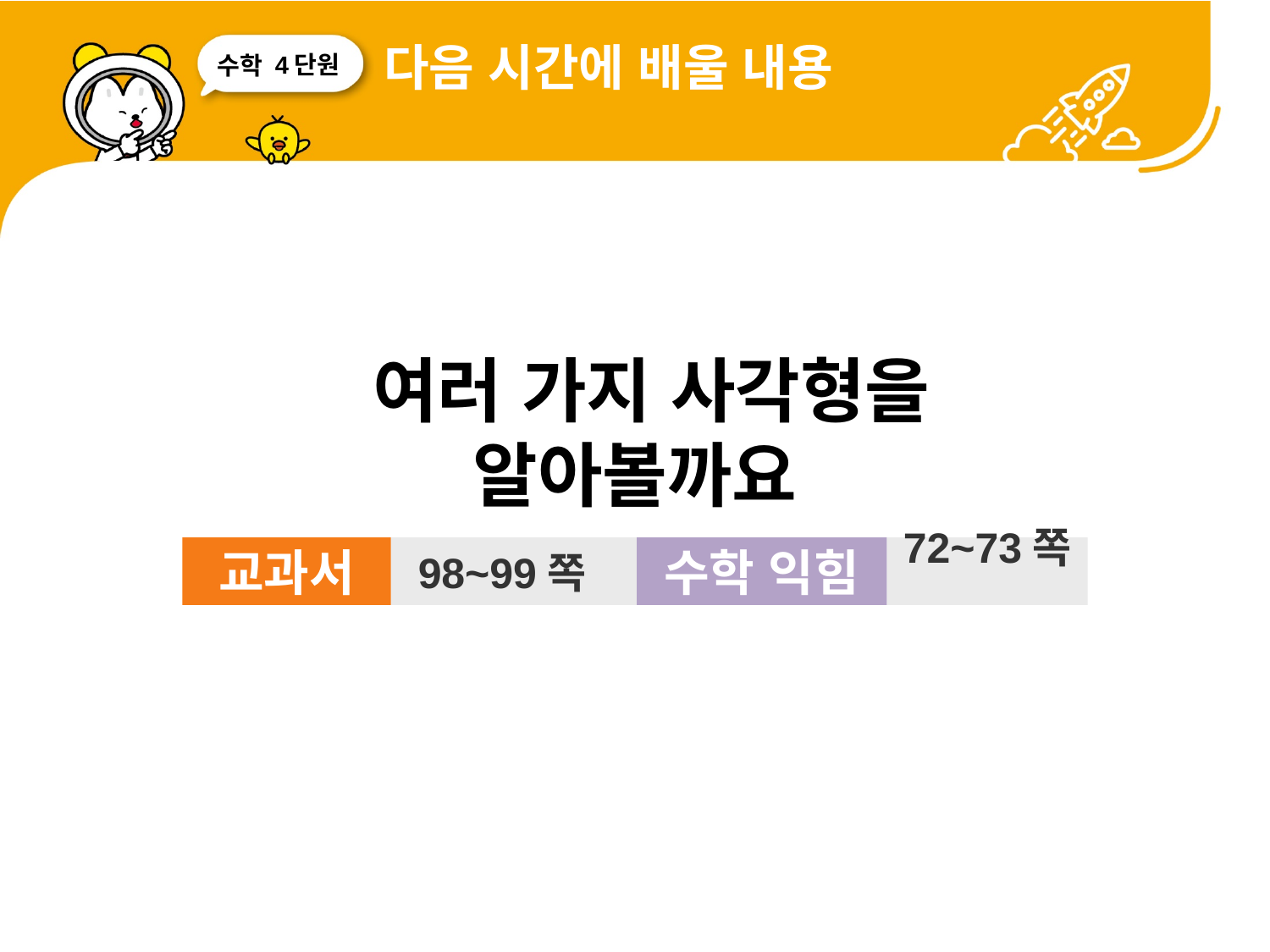

다음 시간에 배울 내용
4단원
 여러 가지 사각형을 알아볼까요
교과서
98~99쪽
수학 익힘
72~73쪽